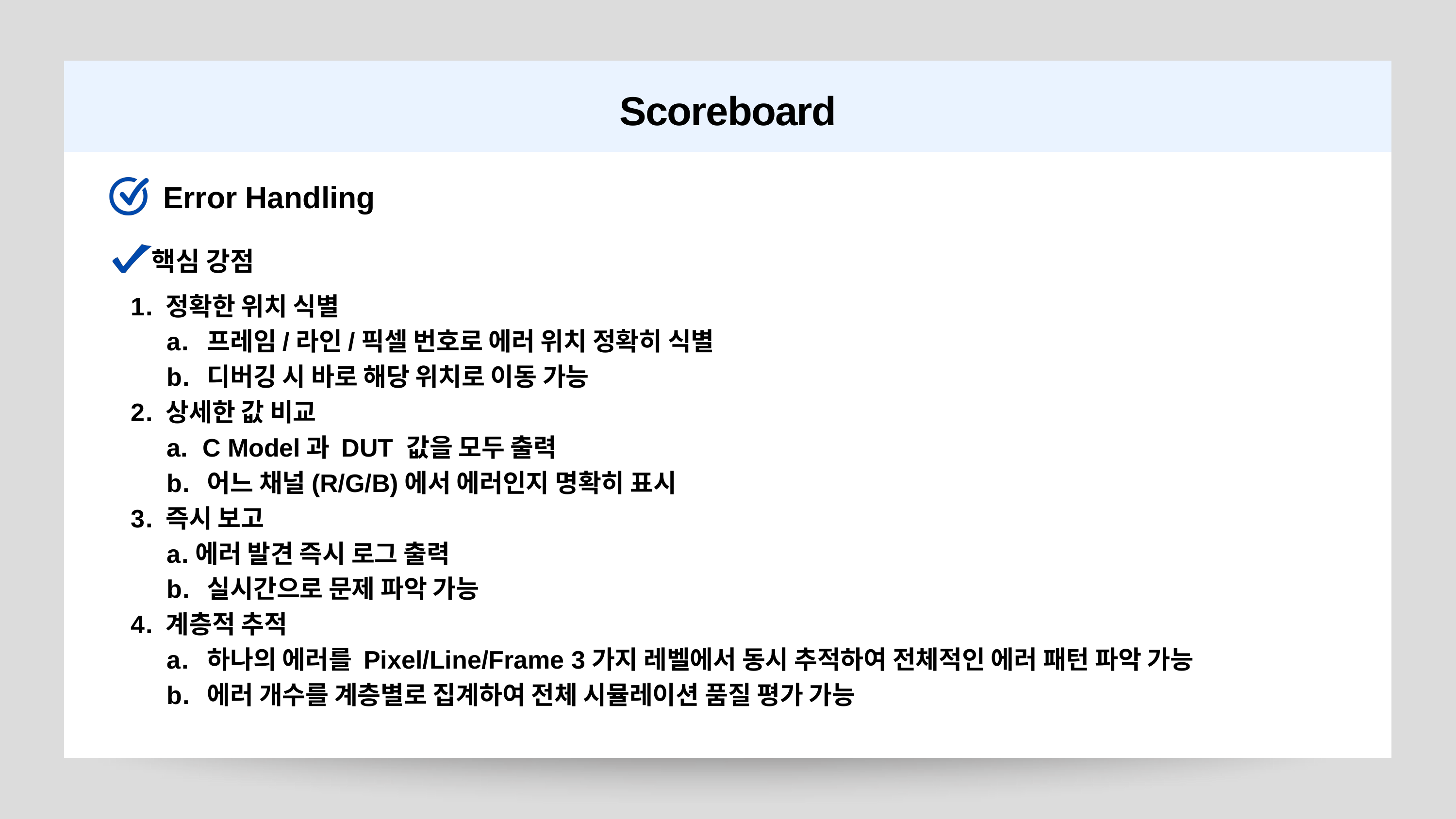

Scoreboard
Error Handling

핵심 강점

 정확한 위치 식별
 프레임/라인/픽셀 번호로 에러 위치 정확히 식별
 디버깅 시 바로 해당 위치로 이동 가능
 상세한 값 비교
 C Model과 DUT 값을 모두 출력
 어느 채널(R/G/B)에서 에러인지 명확히 표시
 즉시 보고
에러 발견 즉시 로그 출력
 실시간으로 문제 파악 가능
 계층적 추적
 하나의 에러를 Pixel/Line/Frame 3가지 레벨에서 동시 추적하여 전체적인 에러 패턴 파악 가능
 에러 개수를 계층별로 집계하여 전체 시뮬레이션 품질 평가 가능